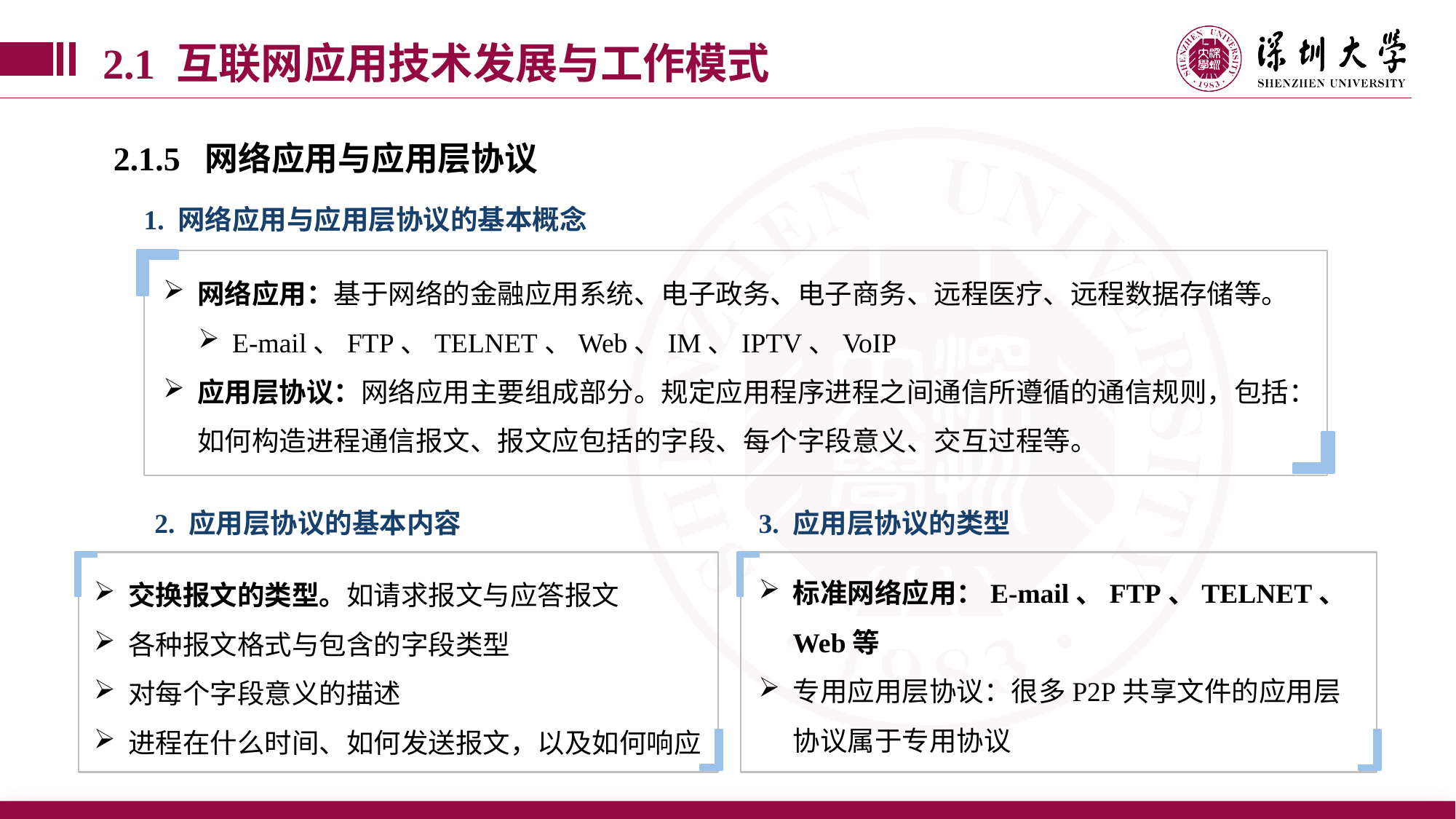

2.1 互联网应用技术发展与工作模式

2.1.5  网络应用与应用层协议
1. 网络应用与应用层协议的基本概念

网络应用：基于网络的金融应用系统、电子政务、电子商务、远程医疗、远程数据存储等。
E-mail、FTP、TELNET、Web、IM、IPTV、VoIP
应用层协议：网络应用主要组成部分。规定应用程序进程之间通信所遵循的通信规则，包括：如何构造进程通信报文、报文应包括的字段、每个字段意义、交互过程等。
2. 应用层协议的基本内容
3. 应用层协议的类型

交换报文的类型。如请求报文与应答报文
各种报文格式与包含的字段类型
对每个字段意义的描述
进程在什么时间、如何发送报文，以及如何响应

标准网络应用：E-mail、FTP、TELNET、Web等
专用应用层协议：很多P2P共享文件的应用层协议属于专用协议